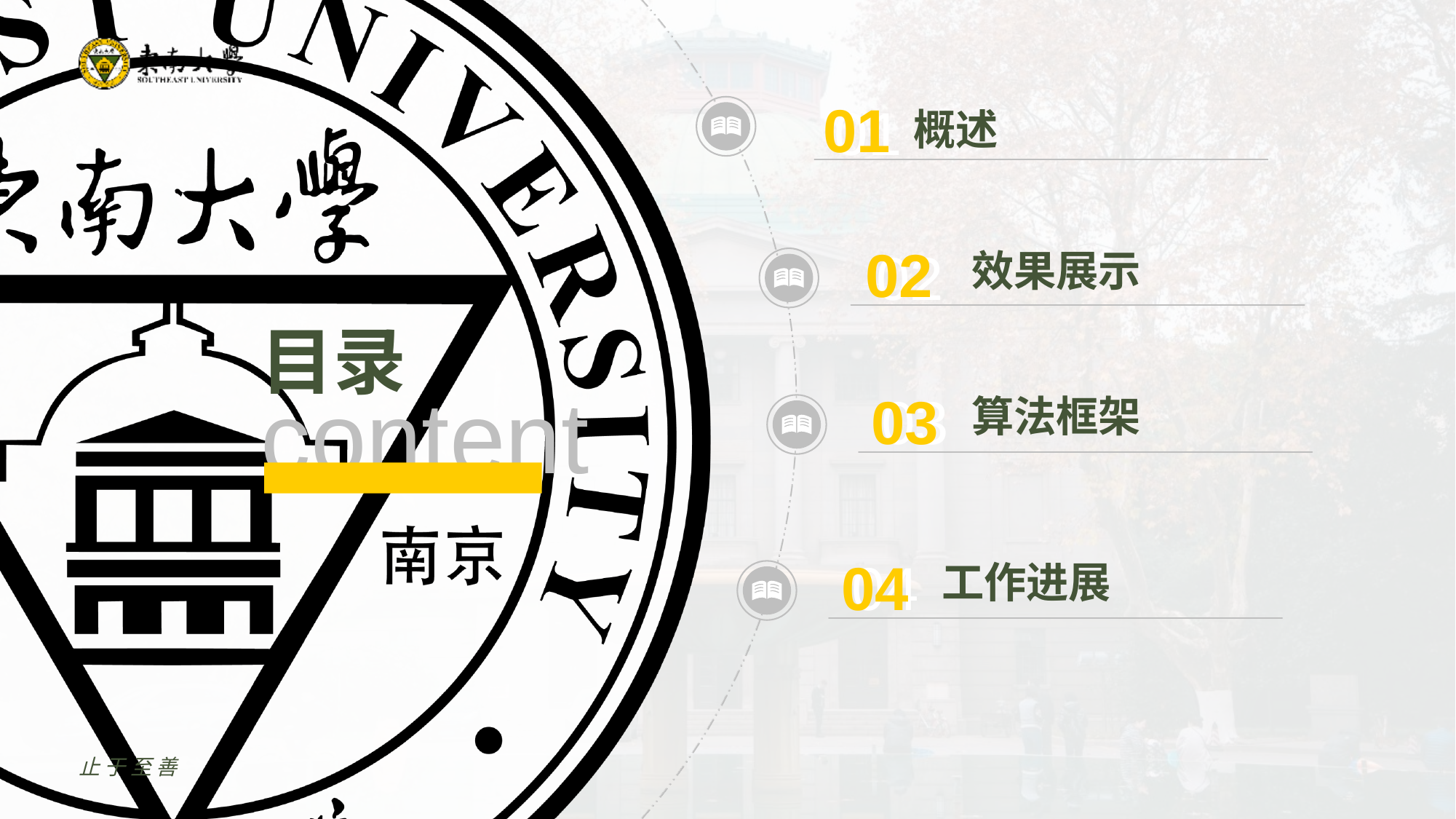

01
01

概述
02
02
效果展示

03
03
算法框架

04
04
工作进展

止于至善